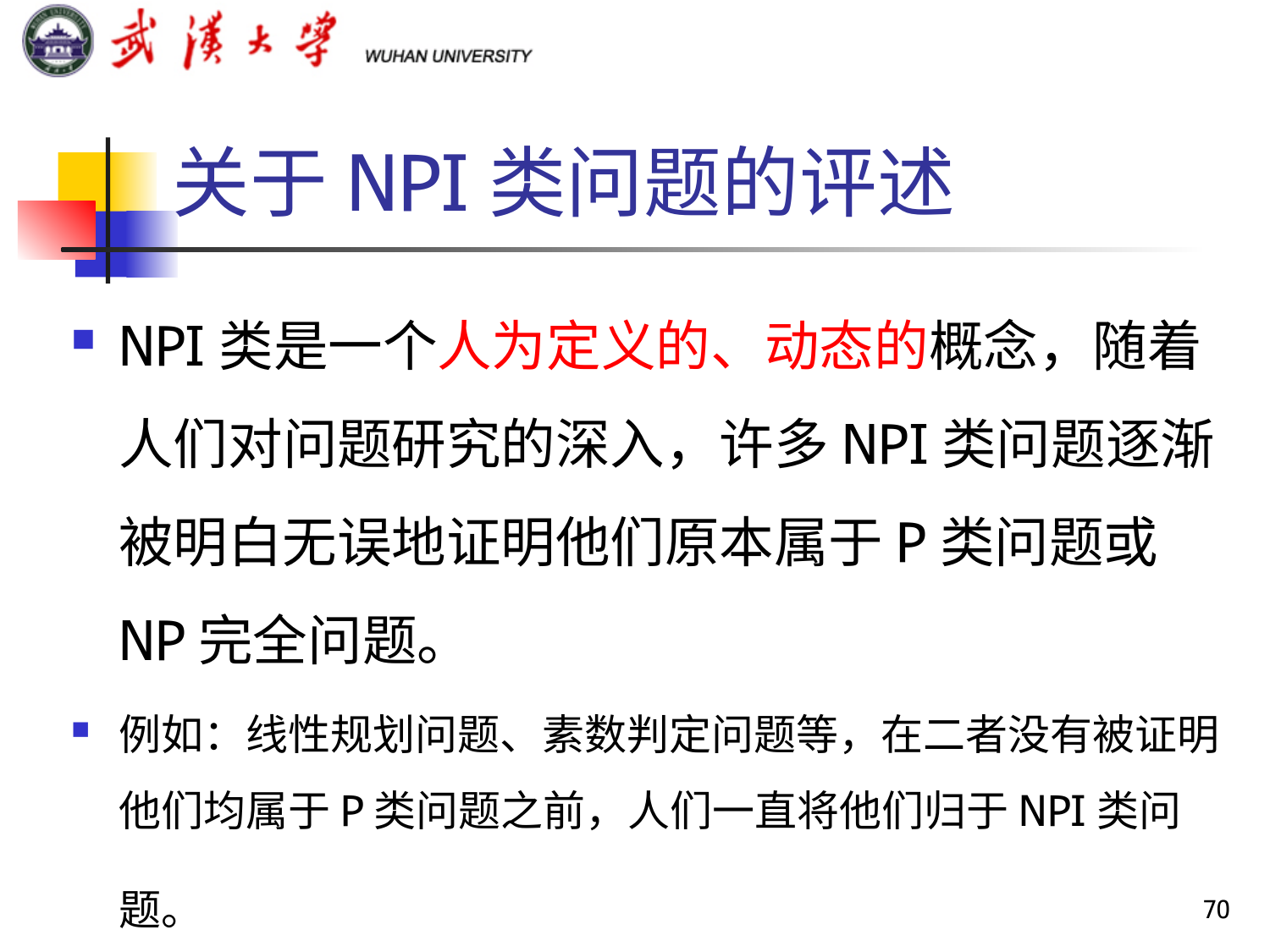

# 关于NPI类问题的评述
NPI类是一个人为定义的、动态的概念，随着人们对问题研究的深入，许多NPI类问题逐渐被明白无误地证明他们原本属于P类问题或NP完全问题。
例如：线性规划问题、素数判定问题等，在二者没有被证明他们均属于P类问题之前，人们一直将他们归于NPI类问题。
70